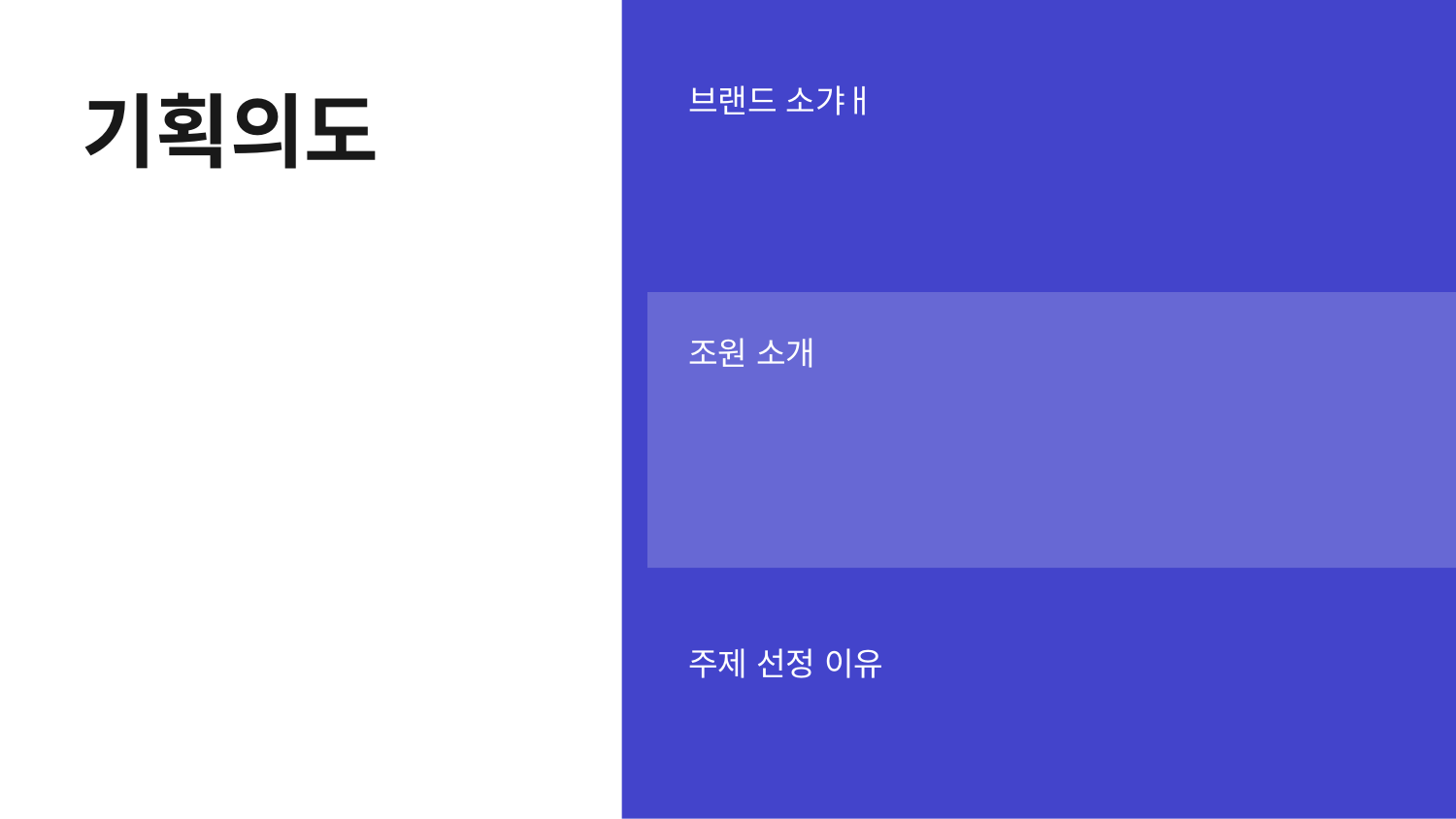

기획의도
브랜드 소갸ㅐ

조원 소개
주제 선정 이유